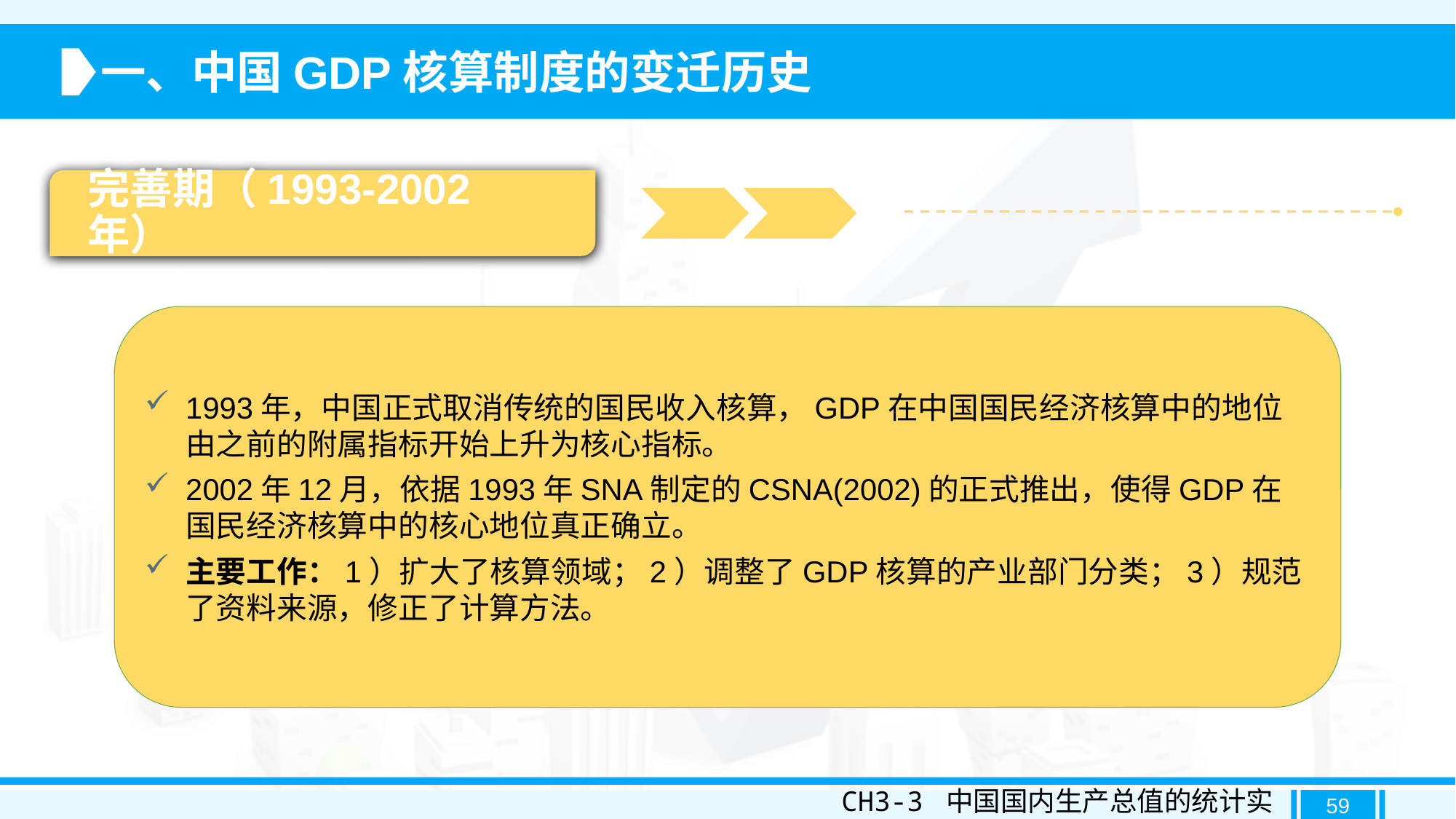

一、中国GDP核算制度的变迁历史

完善期（1993-2002年）

1993年，中国正式取消传统的国民收入核算，GDP在中国国民经济核算中的地位由之前的附属指标开始上升为核心指标。
2002年12月，依据1993年SNA制定的CSNA(2002)的正式推出，使得GDP在国民经济核算中的核心地位真正确立。
主要工作：1）扩大了核算领域；2）调整了GDP核算的产业部门分类；3）规范了资料来源，修正了计算方法。
CH3-3 中国国内生产总值的统计实践
59